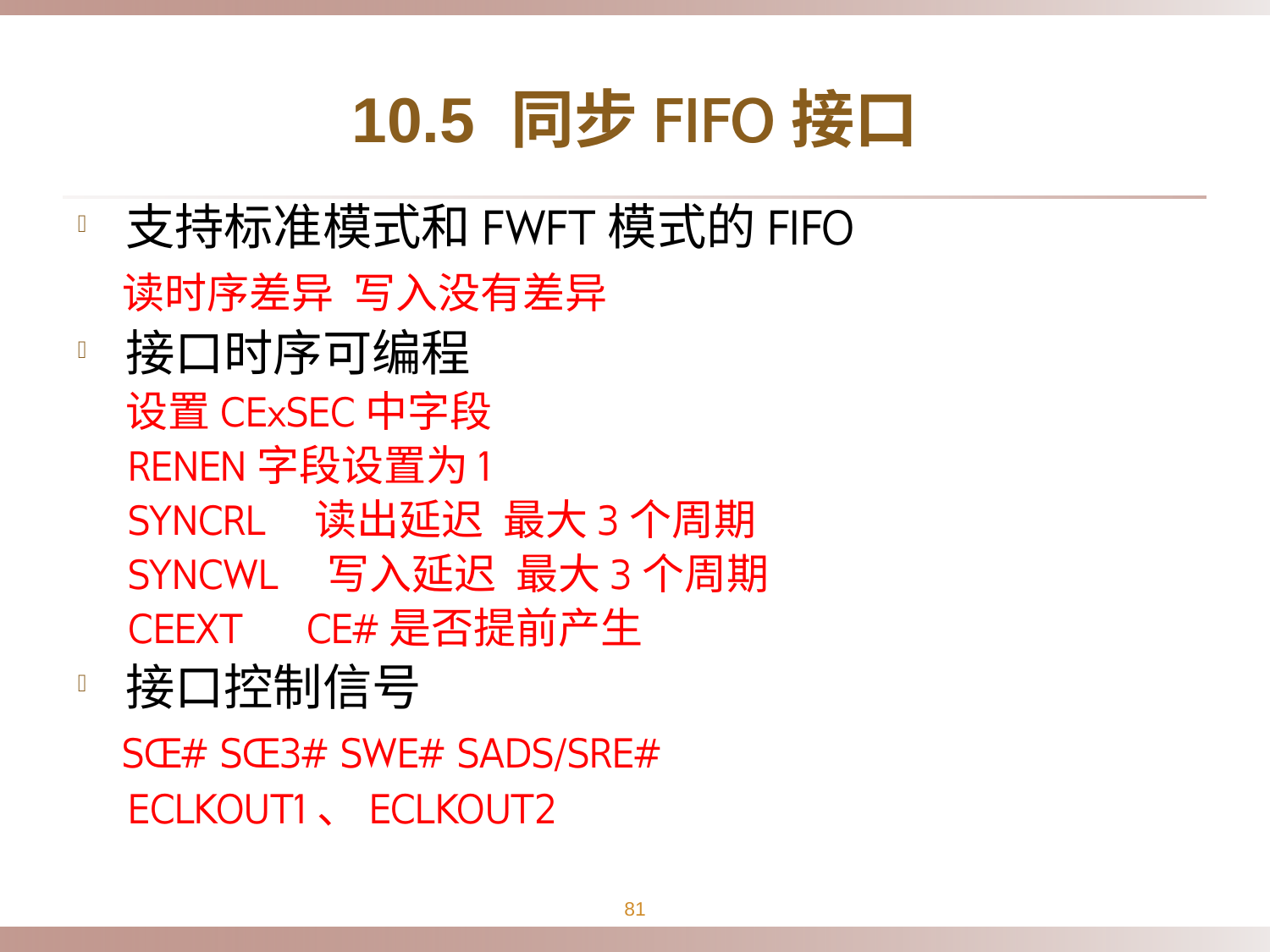

# 10.5 同步FIFO接口
支持标准模式和FWFT模式的FIFO
   读时序差异  写入没有差异
接口时序可编程
    设置CExSEC中字段
    RENEN字段设置为1
    SYNCRL   读出延迟  最大3个周期
    SYNCWL   写入延迟  最大3个周期
    CEEXT     CE#是否提前产生
接口控制信号
   SOE# SOE3# SWE# SADS/SRE#
    ECLKOUT1、ECLKOUT2
81